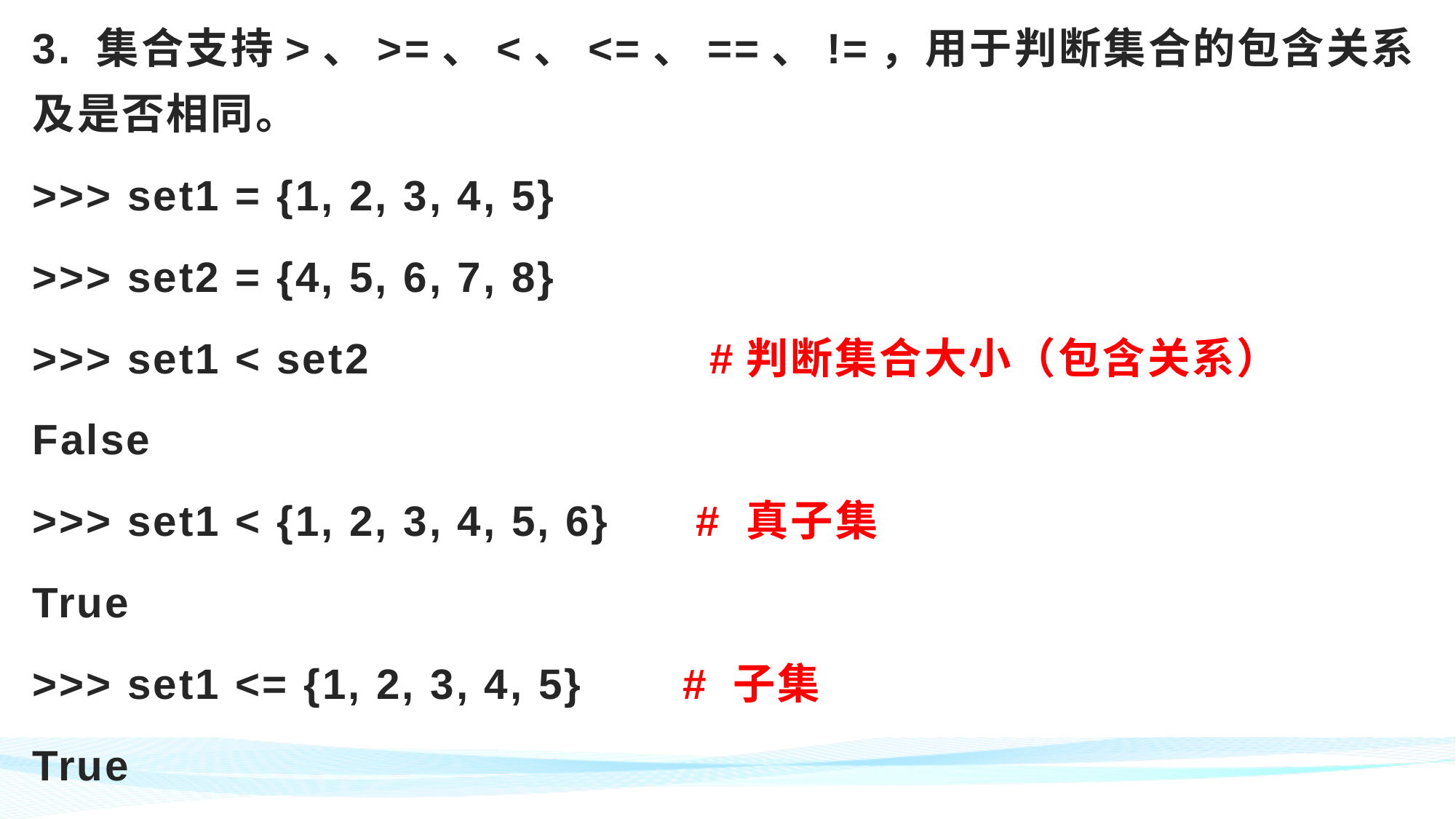

3. 集合支持>、>=、<、<=、==、!=，用于判断集合的包含关系及是否相同。
>>> set1 = {1, 2, 3, 4, 5}
>>> set2 = {4, 5, 6, 7, 8}
>>> set1 < set2                        #判断集合大小（包含关系）
False
>>> set1 < {1, 2, 3, 4, 5, 6}      # 真子集
True
>>> set1 <= {1, 2, 3, 4, 5}       # 子集
True
67